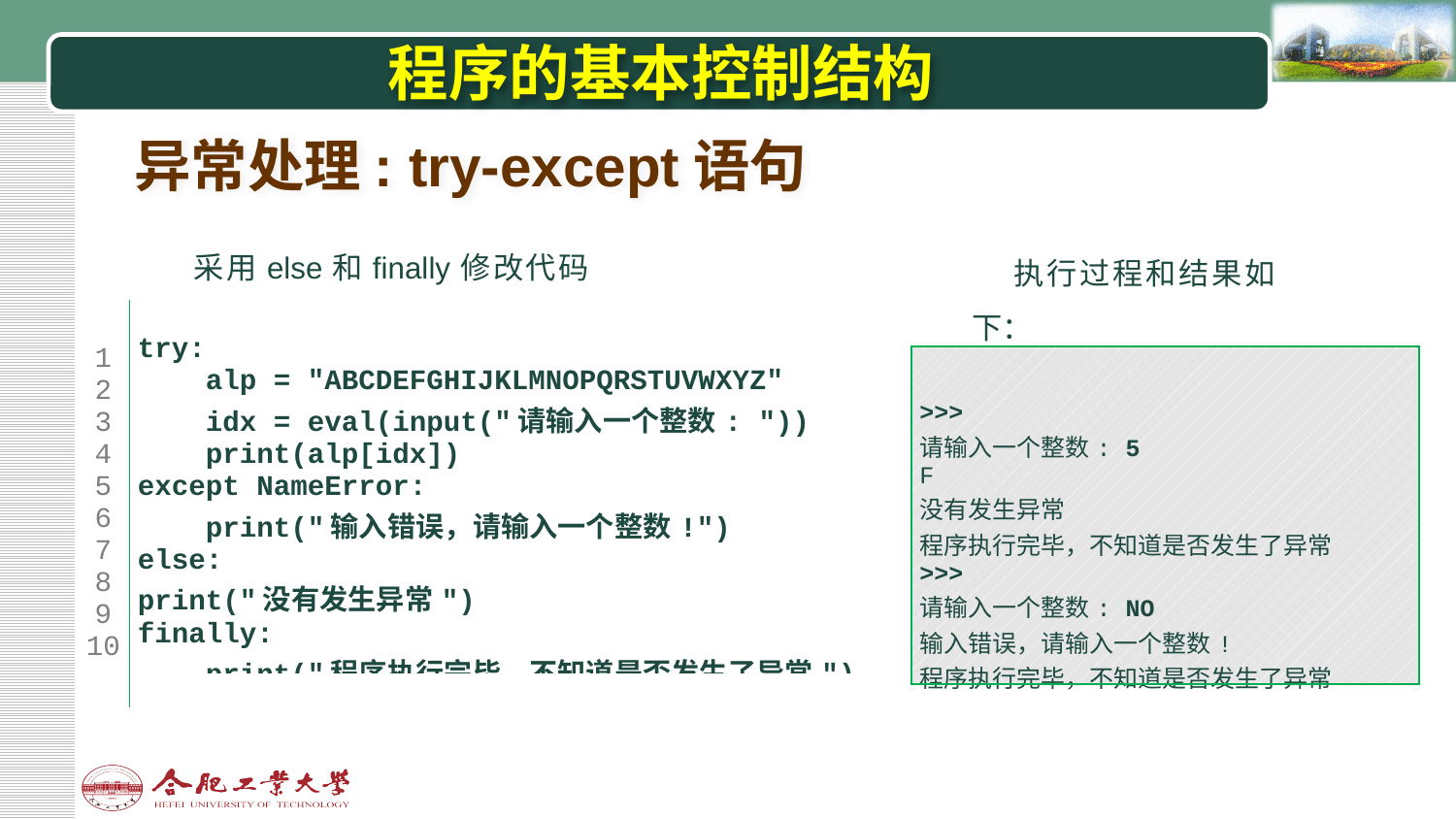

# 程序的基本控制结构
异常处理: try-except语句
采用else和finally修改代码如下：
执行过程和结果如下：
|  |  |
| --- | --- |
| 1 2 3 4 5 6 7 8 9 10 | try: alp = "ABCDEFGHIJKLMNOPQRSTUVWXYZ" idx = eval(input("请输入一个整数: ")) print(alp[idx]) except NameError: print("输入错误，请输入一个整数!") else: print("没有发生异常") finally: print("程序执行完毕，不知道是否发生了异常") |
|  |  |
| >>>  请输入一个整数: 5 F 没有发生异常 程序执行完毕，不知道是否发生了异常 >>>  请输入一个整数: NO 输入错误，请输入一个整数! 程序执行完毕，不知道是否发生了异常 |
| --- |